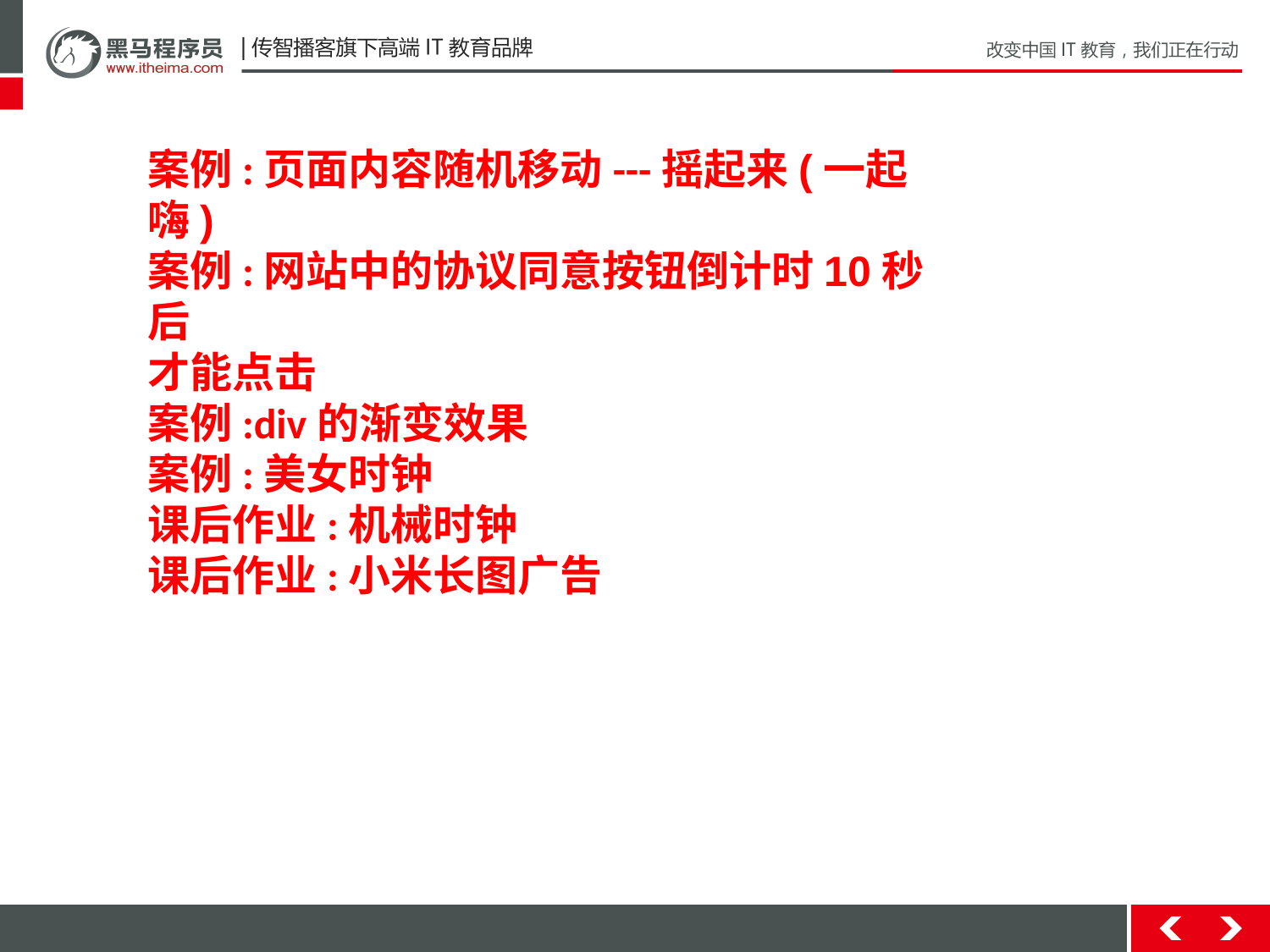

案例:页面内容随机移动---摇起来(一起嗨)
案例:网站中的协议同意按钮倒计时10秒后
才能点击
案例:div的渐变效果
案例:美女时钟
课后作业:机械时钟
课后作业:小米长图广告